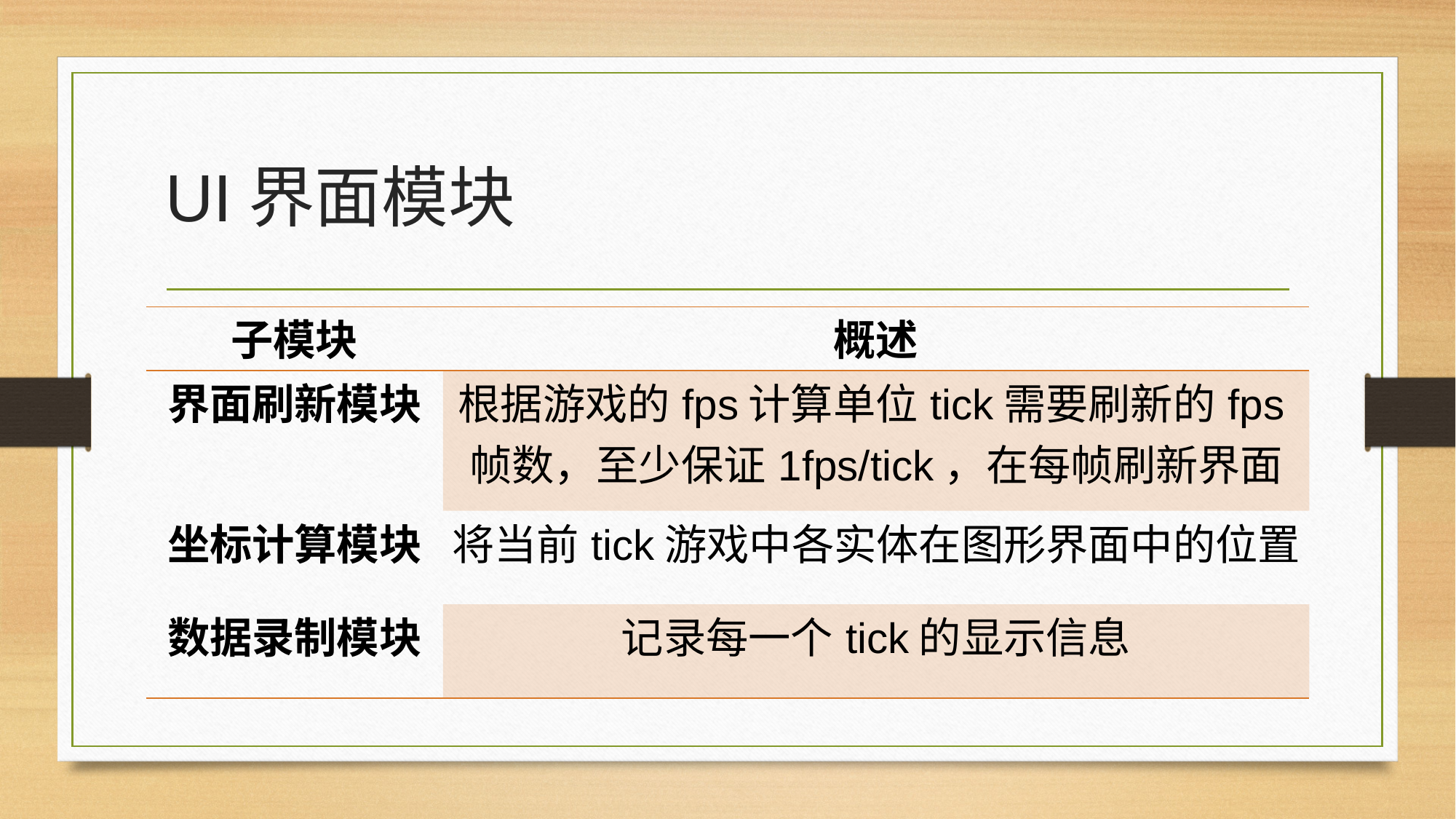

# UI界面模块
| 子模块 | 概述 |
| --- | --- |
| 界面刷新模块 | 根据游戏的fps计算单位tick需要刷新的fps帧数，至少保证1fps/tick，在每帧刷新界面 |
| 坐标计算模块 | 将当前tick游戏中各实体在图形界面中的位置 |
| 数据录制模块 | 记录每一个tick的显示信息 |